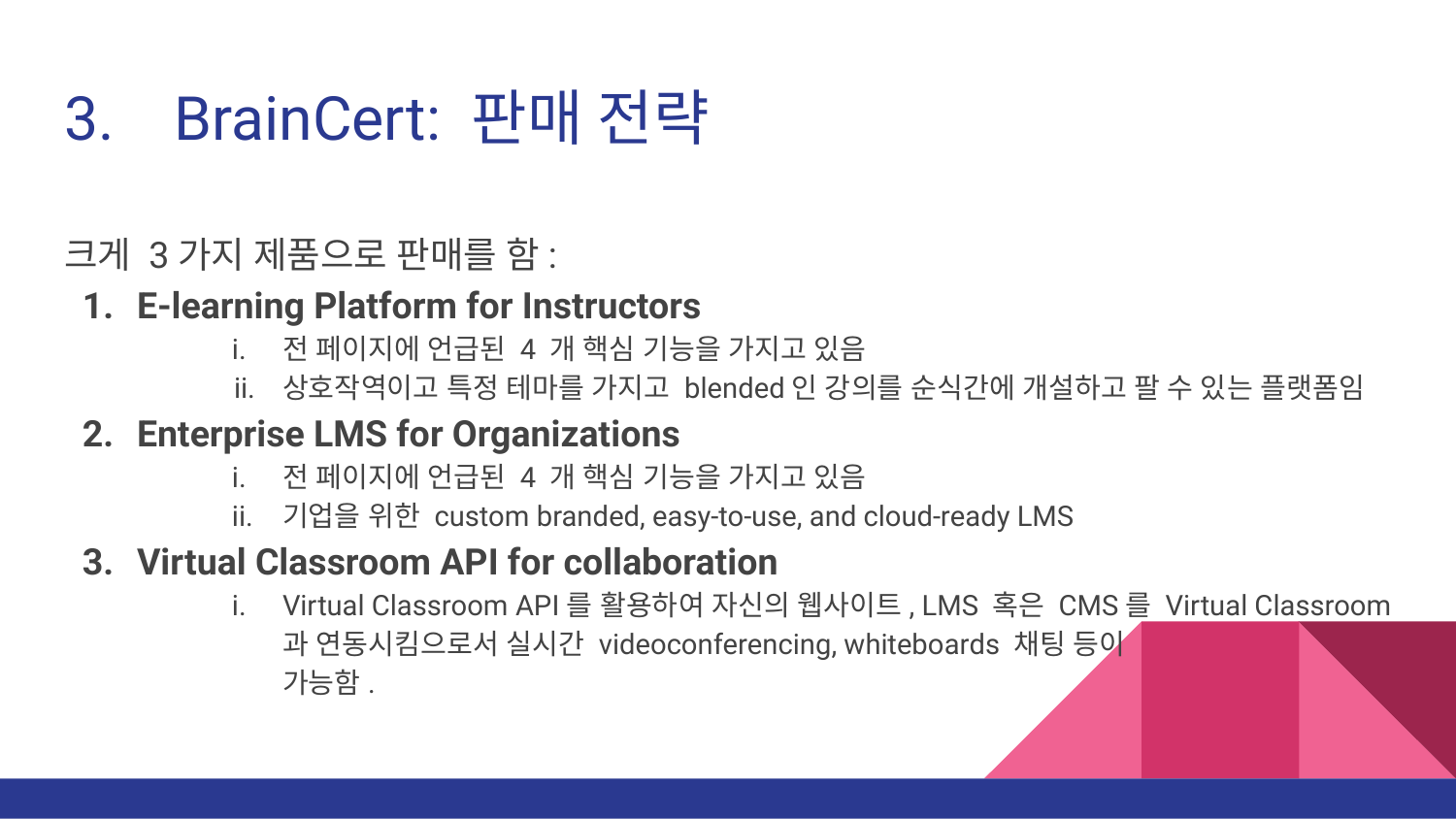

# 3.    BrainCert: 판매 전략

크게 3가지 제품으로 판매를 함:
E-learning Platform for Instructors
전 페이지에 언급된 4 개 핵심 기능을 가지고 있음
상호작역이고 특정 테마를 가지고 blended인 강의를 순식간에 개설하고 팔 수 있는 플랫폼임
Enterprise LMS for Organizations
전 페이지에 언급된 4 개 핵심 기능을 가지고 있음
기업을 위한 custom branded, easy-to-use, and cloud-ready LMS
Virtual Classroom API for collaboration
Virtual Classroom API를 활용하여 자신의 웹사이트, LMS 혹은 CMS를 Virtual Classroom과 연동시킴으로서 실시간 videoconferencing, whiteboards 채팅 등이
가능함.